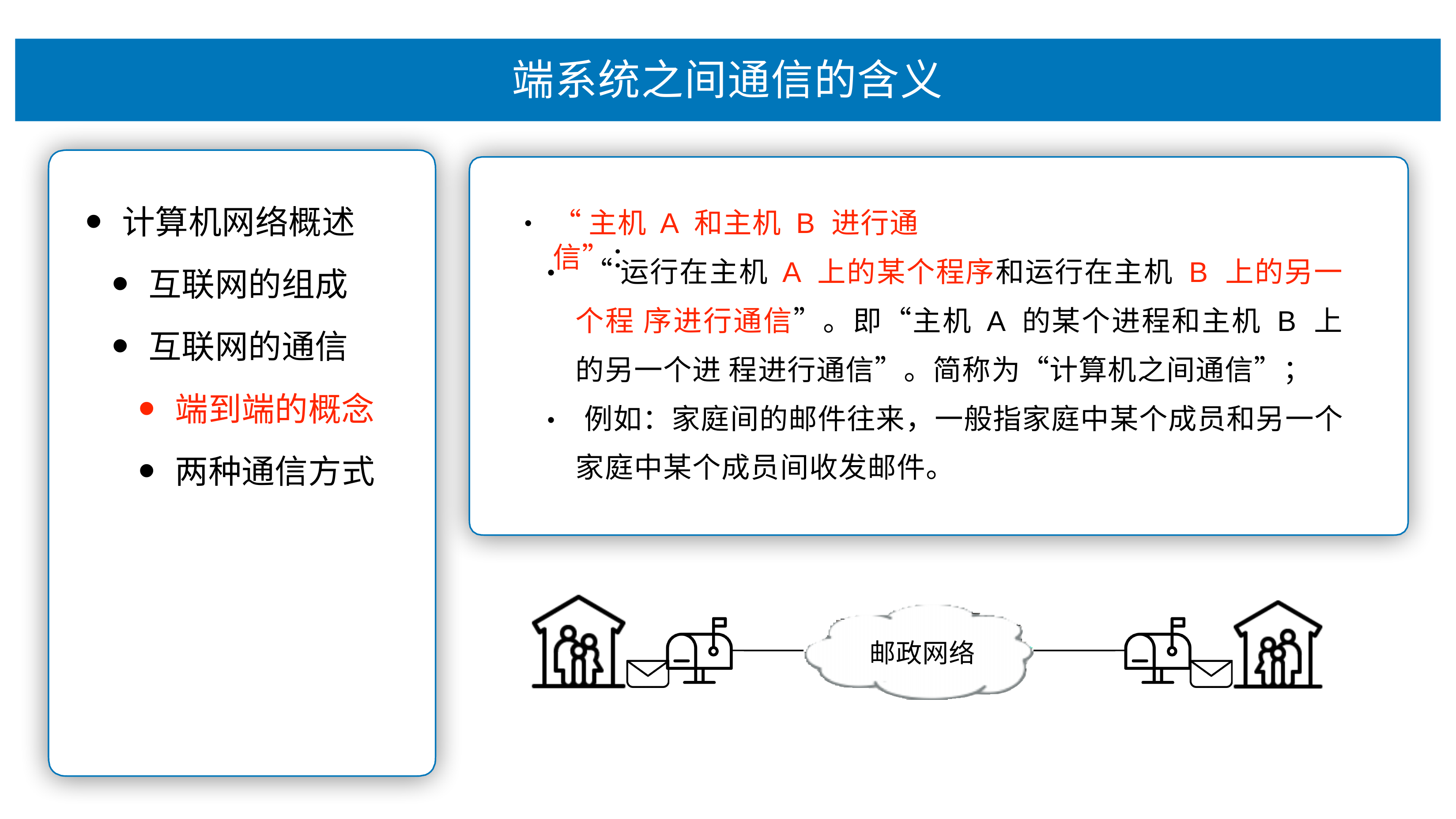

# 端系统之间通信的含义

计算机⽹络概述
互联⽹的组成
互联⽹的通信
端到端的概念
两种通信⽅式
“主机 A 和主机 B 进⾏通信”：
•
“运⾏在主机 A 上的某个程序和运⾏在主机 B 上的另⼀个程 序进⾏通信”。即“主机 A 的某个进程和主机 B 上的另⼀个进 程进⾏通信”。简称为“计算机之间通信”；
例如：家庭间的邮件往来，⼀般指家庭中某个成员和另⼀个 家庭中某个成员间收发邮件。
•
•

邮政⽹络